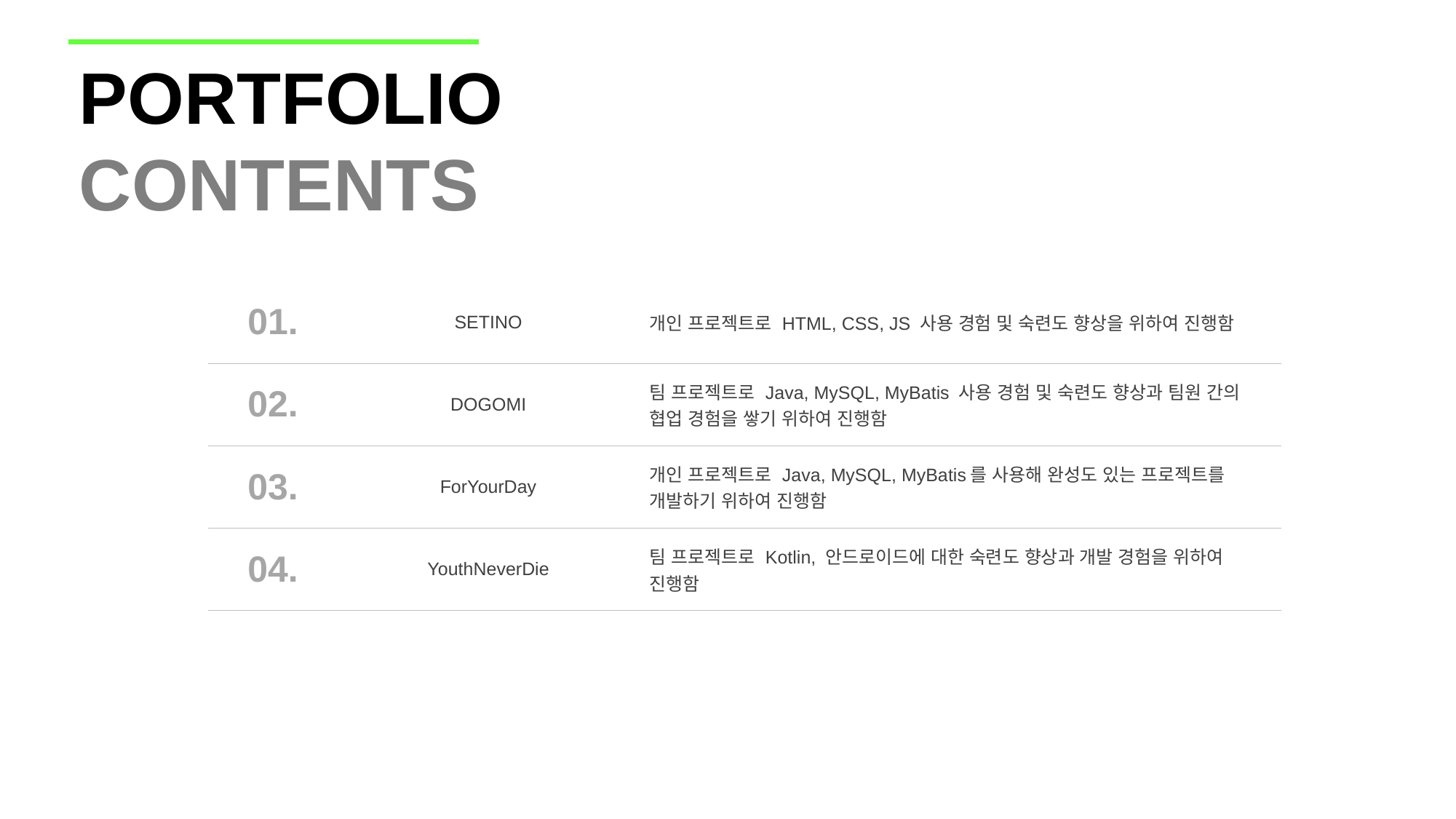

| 01. | SETINO | 개인 프로젝트로 HTML, CSS, JS 사용 경험 및 숙련도 향상을 위하여 진행함 |
| --- | --- | --- |
| 02. | DOGOMI | 팀 프로젝트로 Java, MySQL, MyBatis 사용 경험 및 숙련도 향상과 팀원 간의 협업 경험을 쌓기 위하여 진행함 |
| 03. | ForYourDay | 개인 프로젝트로 Java, MySQL, MyBatis를 사용해 완성도 있는 프로젝트를 개발하기 위하여 진행함 |
| 04. | YouthNeverDie | 팀 프로젝트로 Kotlin, 안드로이드에 대한 숙련도 향상과 개발 경험을 위하여 진행함 |